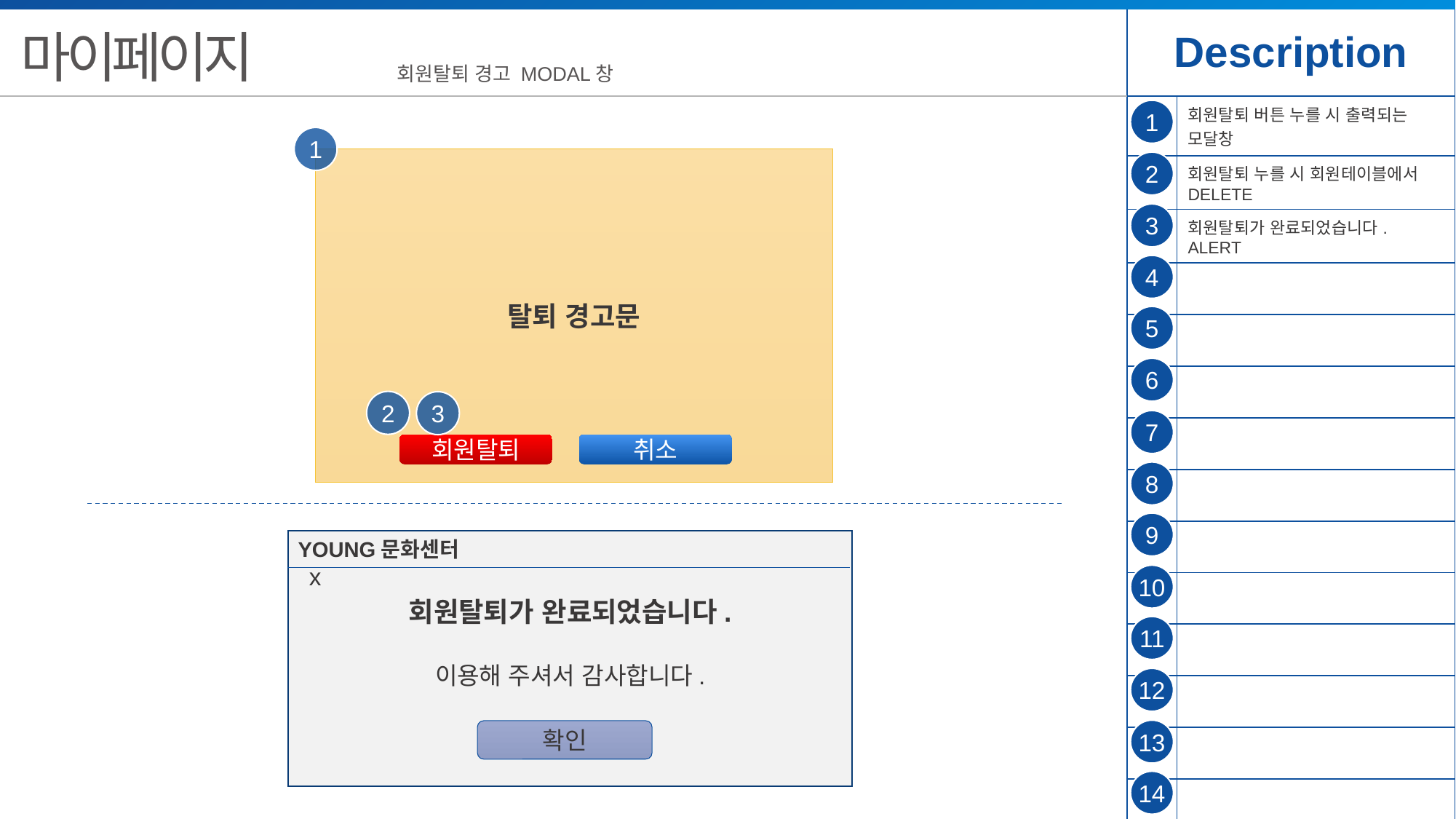

| Description |  |
| --- | --- |
|  | 회원탈퇴 버튼 누를 시 출력되는 모달창 |
|  | 회원탈퇴 누를 시 회원테이블에서 DELETE |
|  | 회원탈퇴가 완료되었습니다. ALERT |
|  |  |
|  |  |
|  |  |
|  |  |
|  |  |
|  |  |
|  |  |
|  |  |
|  |  |
|  |  |
|  |  |
마이페이지
회원탈퇴 경고 MODAL창
1
1
탈퇴 경고문
2
3
4
5
6
2
3
7
회원탈퇴
취소
8
9
YOUNG문화센터		  	                   x

회원탈퇴가 완료되었습니다.

이용해 주셔서 감사합니다.

10
11
12
13
확인
14